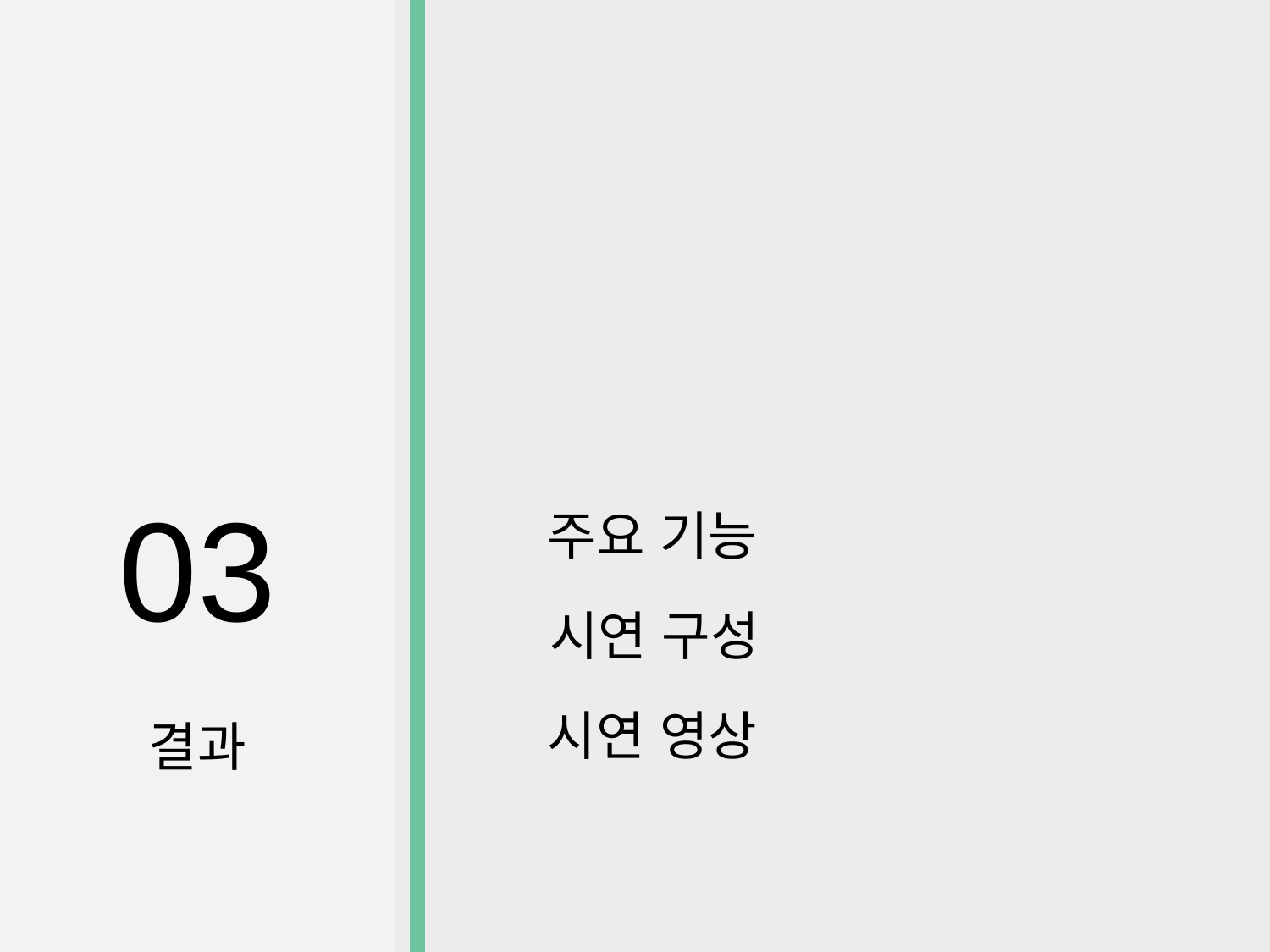

03

결과

주요 기능
시연 구성
시연 영상